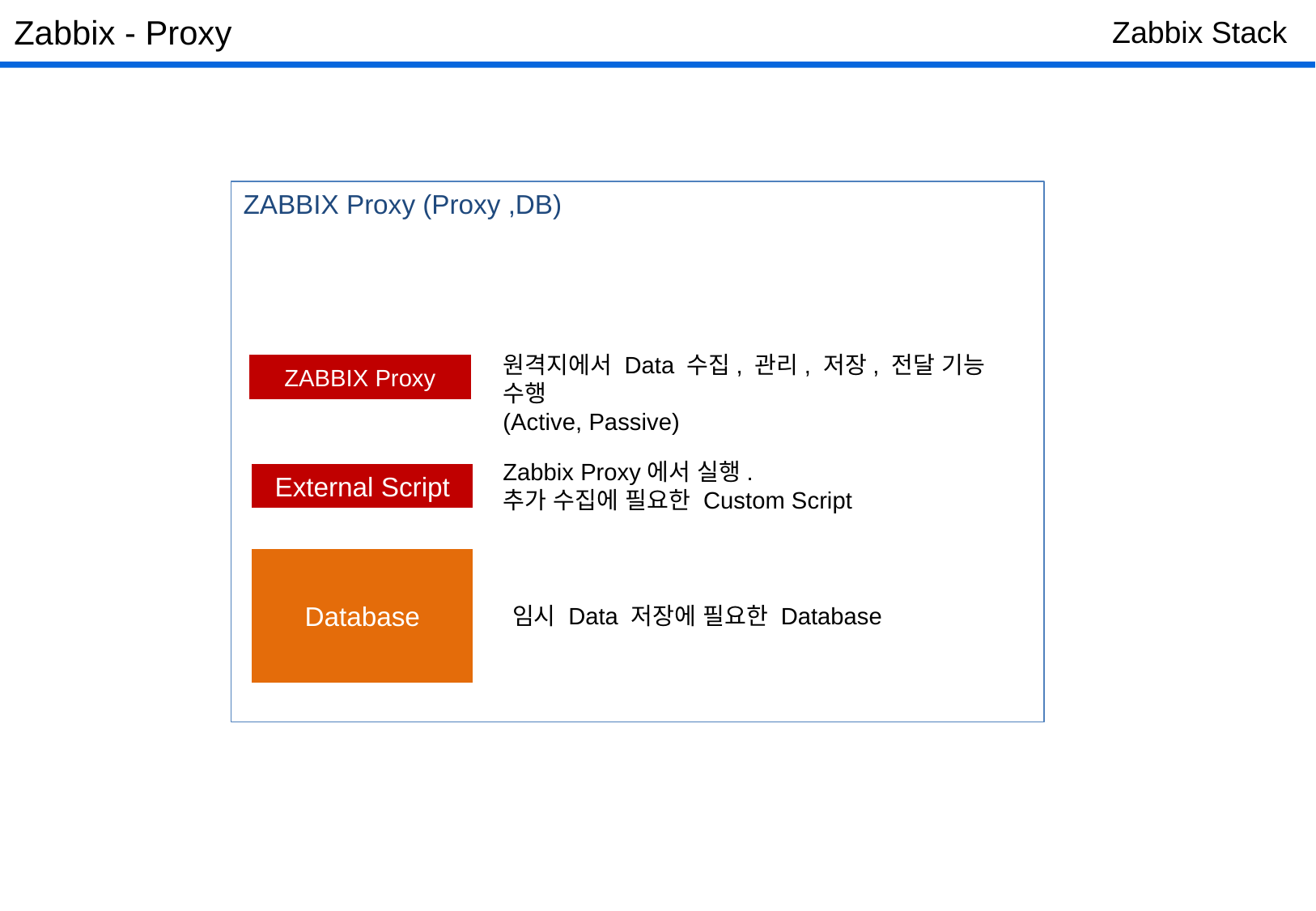

Zabbix - Proxy
Zabbix Stack
ZABBIX Proxy (Proxy ,DB)
원격지에서 Data 수집, 관리, 저장, 전달 기능 수행
(Active, Passive)
ZABBIX Proxy
Zabbix Proxy에서 실행.
추가 수집에 필요한 Custom Script
External Script
Database
임시 Data 저장에 필요한 Database